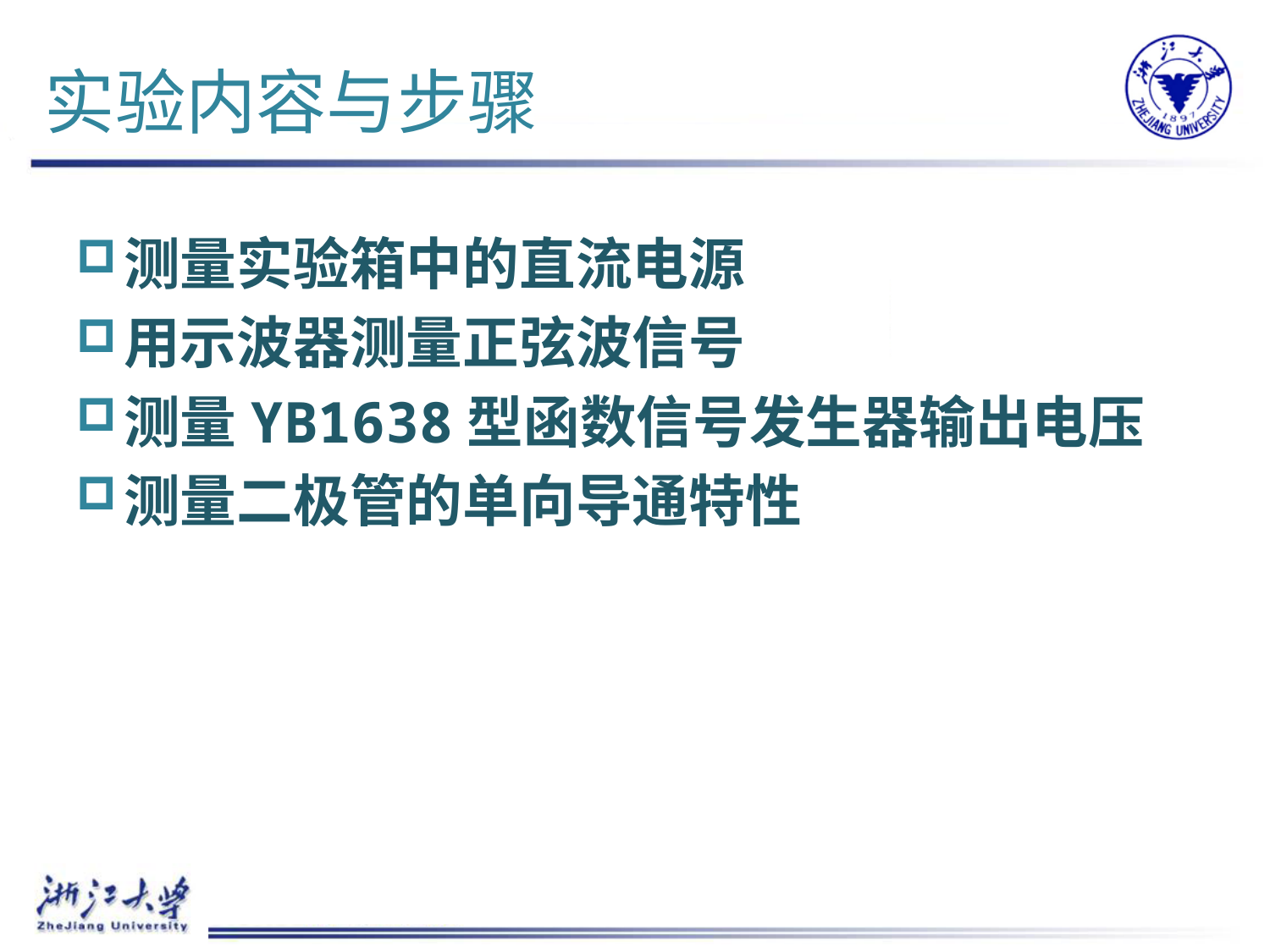

# 实验内容与步骤
测量实验箱中的直流电源
用示波器测量正弦波信号
测量YB1638型函数信号发生器输出电压
测量二极管的单向导通特性